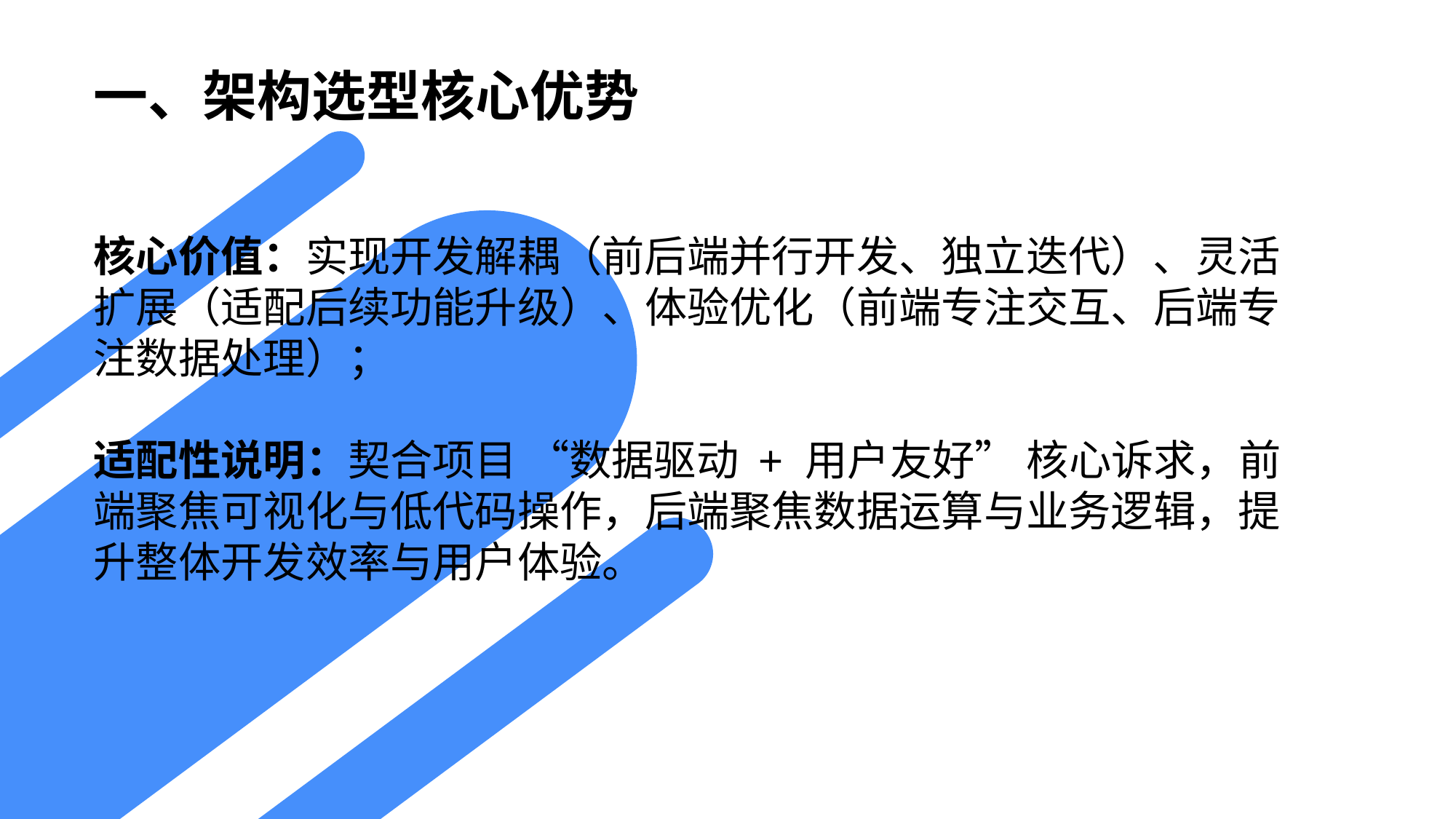

一、架构选型核心优势
核心价值：实现开发解耦（前后端并行开发、独立迭代）、灵活扩展（适配后续功能升级）、体验优化（前端专注交互、后端专注数据处理）；

适配性说明：契合项目 “数据驱动 + 用户友好” 核心诉求，前端聚焦可视化与低代码操作，后端聚焦数据运算与业务逻辑，提升整体开发效率与用户体验。